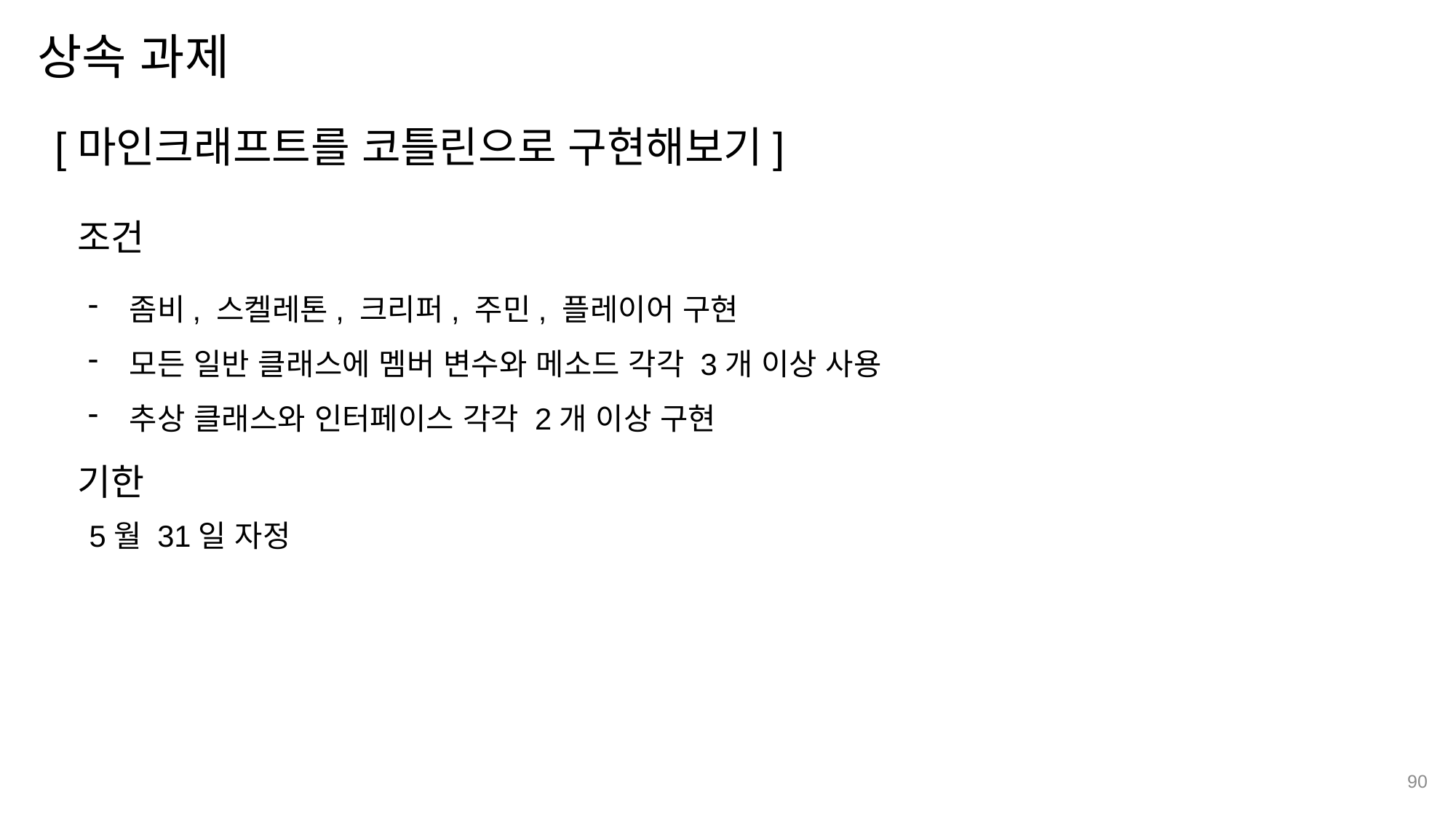

상속 과제
나눔스퀘어OTF ExtraBold
[마인크래프트를 코틀린으로 구현해보기]
나눔스퀘어OTF Bold
나눔스퀘어OTF
조건
좀비, 스켈레톤, 크리퍼, 주민, 플레이어 구현
모든 일반 클래스에 멤버 변수와 메소드 각각 3개 이상 사용
추상 클래스와 인터페이스 각각 2개 이상 구현
나눔스퀘어
나눔스퀘어 Light
나눔스퀘어 Light
기한
나눔스퀘어OTF
5월 31일 자정

90